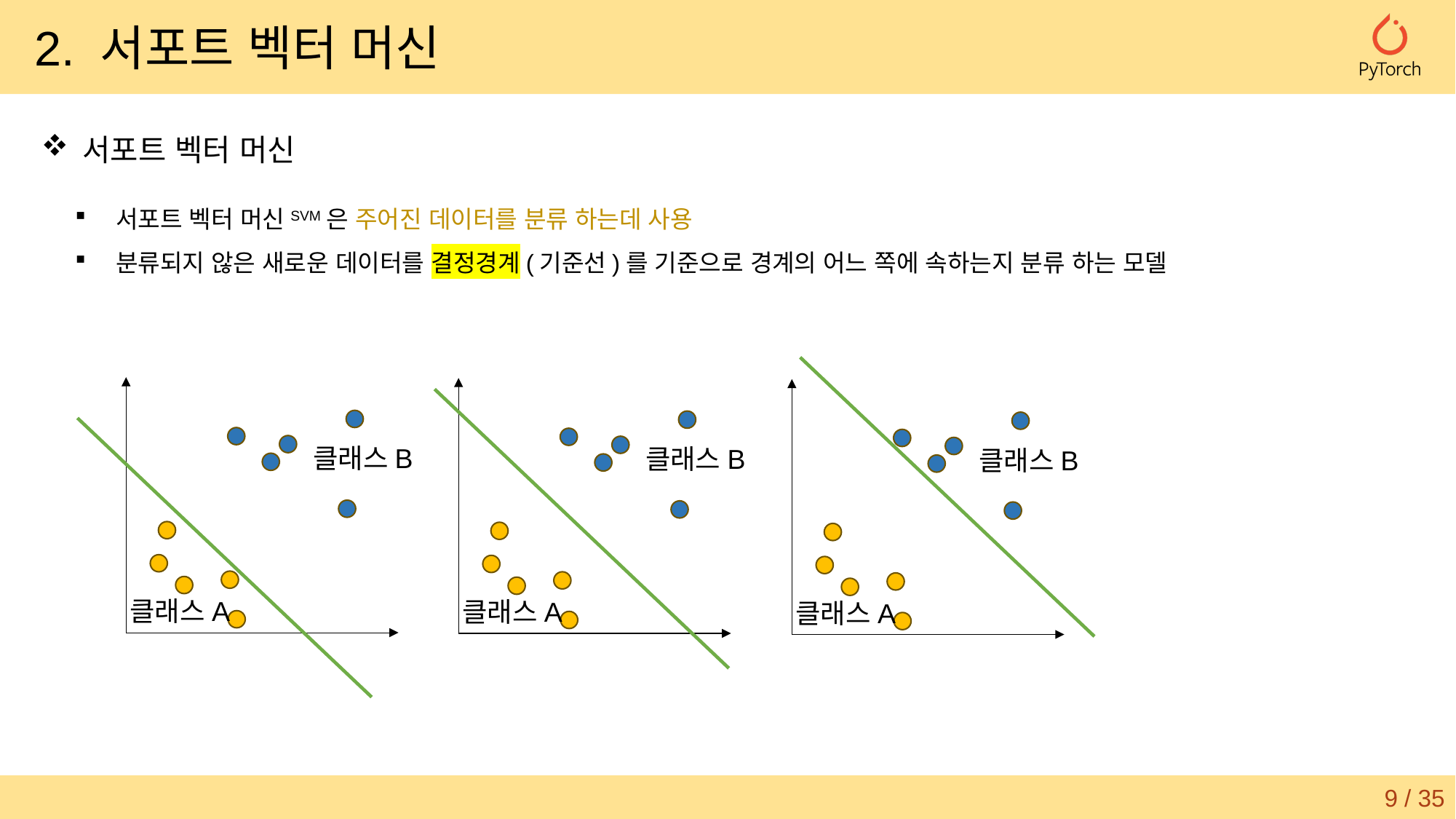

2. 서포트 벡터 머신
서포트 벡터 머신
서포트 벡터 머신SVM은 주어진 데이터를 분류 하는데 사용
분류되지 않은 새로운 데이터를 결정경계(기준선)를 기준으로 경계의 어느 쪽에 속하는지 분류 하는 모델

클래스B

클래스A

클래스B

클래스A

클래스B

클래스A

9 / 35